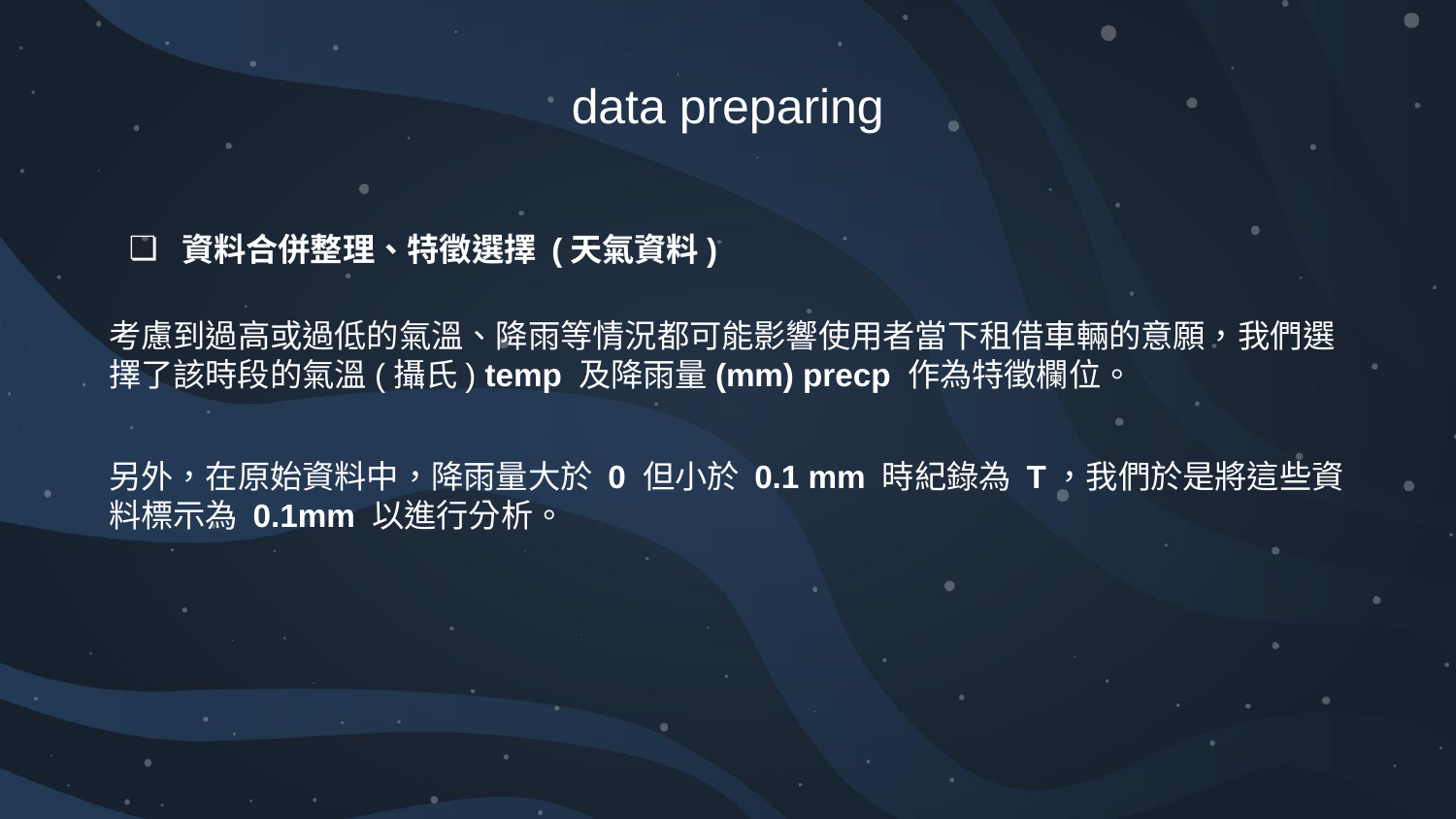

# data preparing
資料合併整理、特徵選擇 (天氣資料)

考慮到過高或過低的氣溫、降雨等情況都可能影響使用者當下租借車輛的意願，我們選擇了該時段的氣溫(攝氏) temp 及降雨量(mm) precp 作為特徵欄位。

另外，在原始資料中，降雨量大於 0 但小於 0.1 mm 時紀錄為 T，我們於是將這些資料標示為 0.1mm 以進行分析。